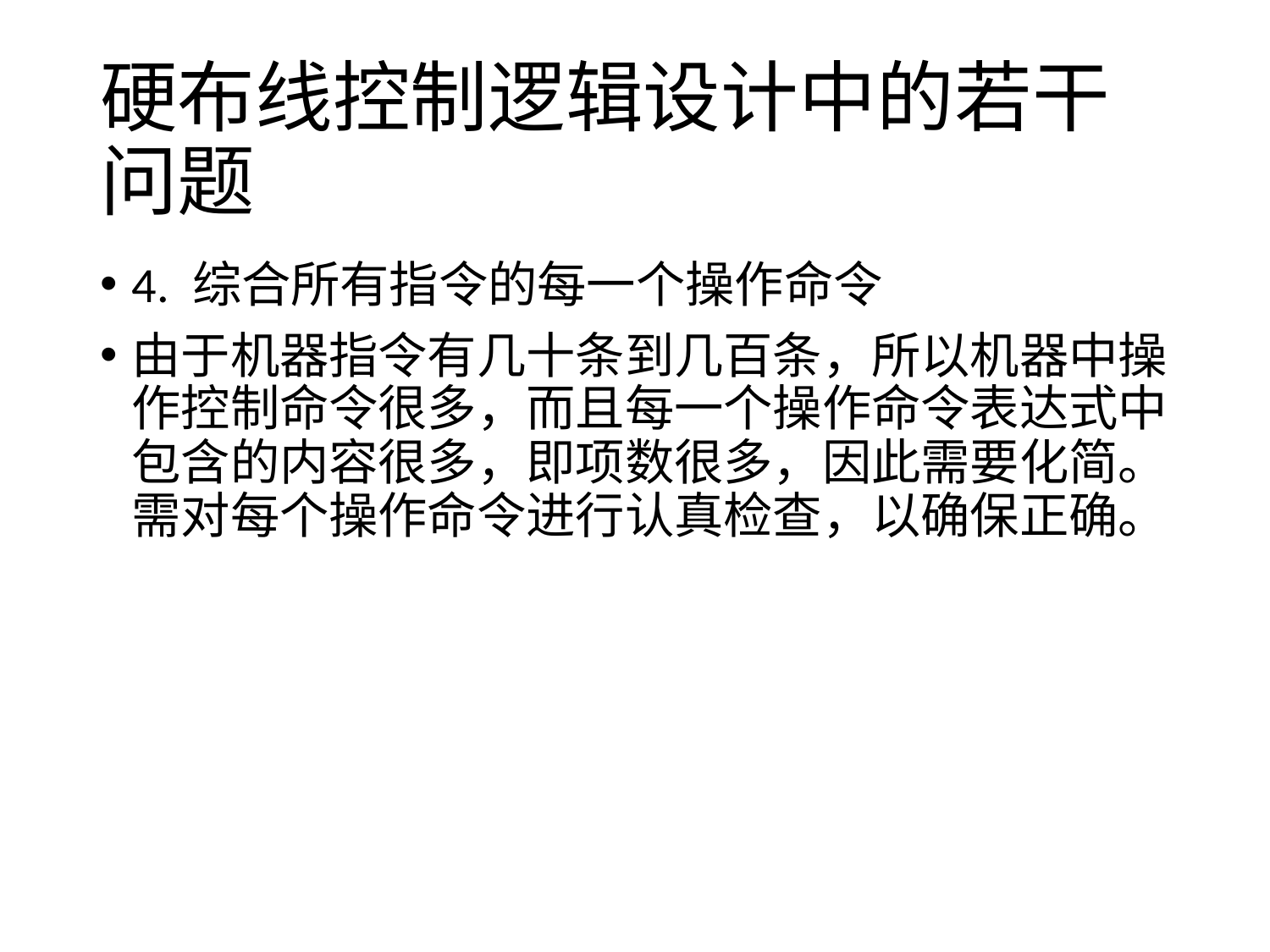

# 硬布线控制逻辑设计中的若干问题
4. 综合所有指令的每一个操作命令
由于机器指令有几十条到几百条，所以机器中操作控制命令很多，而且每一个操作命令表达式中包含的内容很多，即项数很多，因此需要化简。需对每个操作命令进行认真检查，以确保正确。